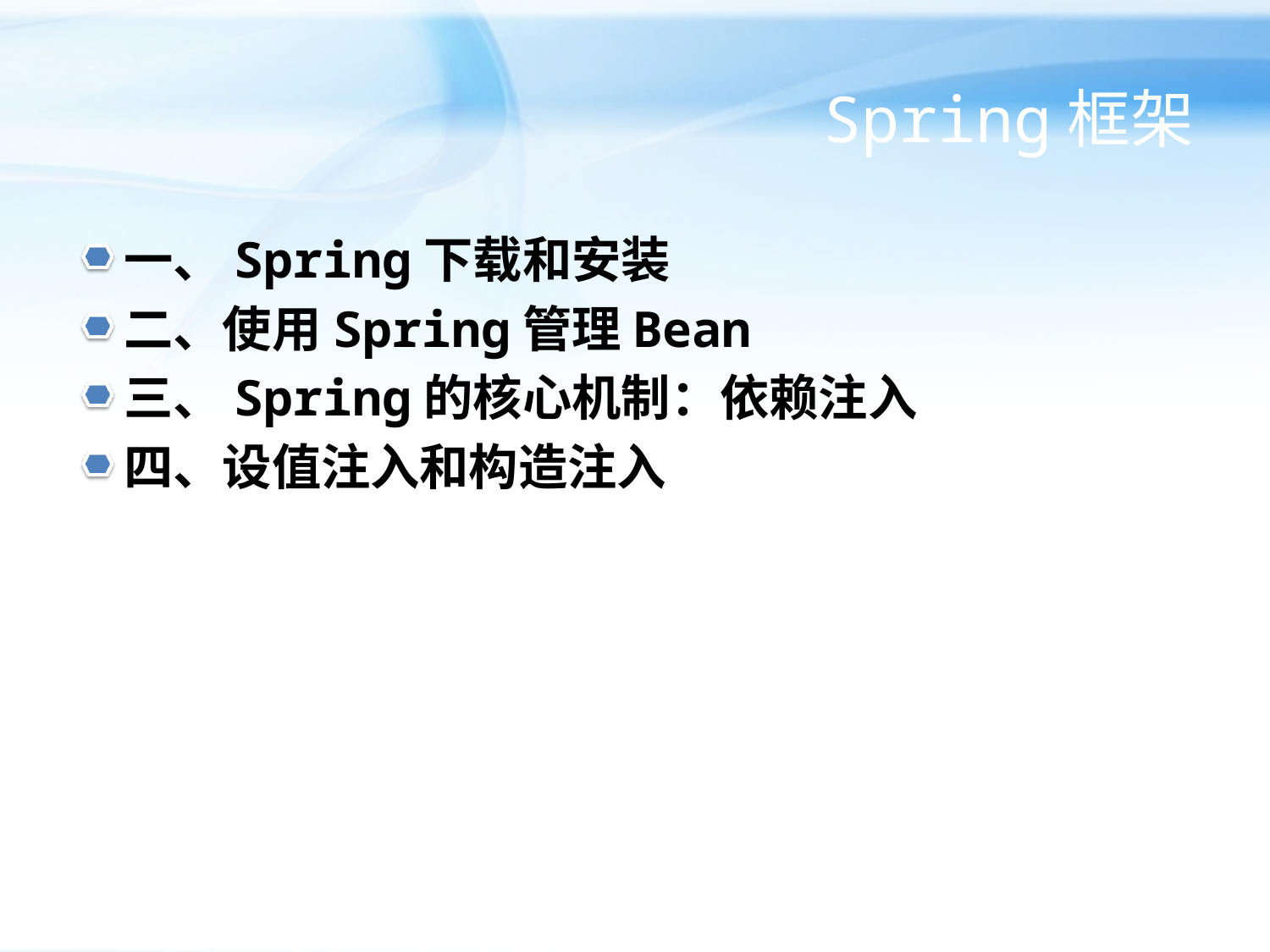

# Spring框架
一、Spring下载和安装
二、使用Spring管理Bean
三、Spring的核心机制：依赖注入
四、设值注入和构造注入